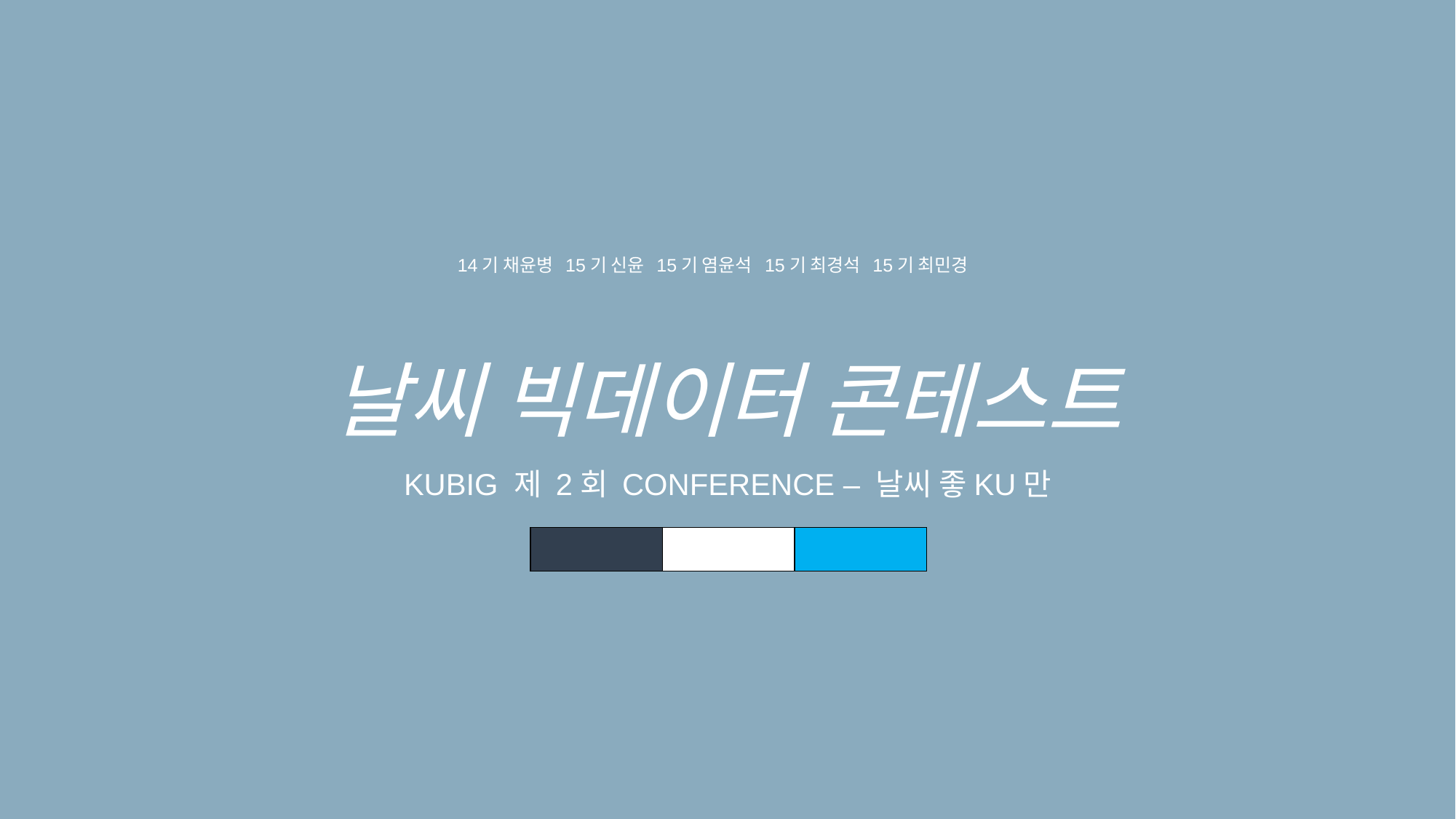

14기 채윤병  15기 신윤  15기 염윤석  15기 최경석  15기 최민경
날씨 빅데이터 콘테스트
KUBIG 제 2회 CONFERENCE – 날씨 좋KU만
|  |  |  |
| --- | --- | --- |